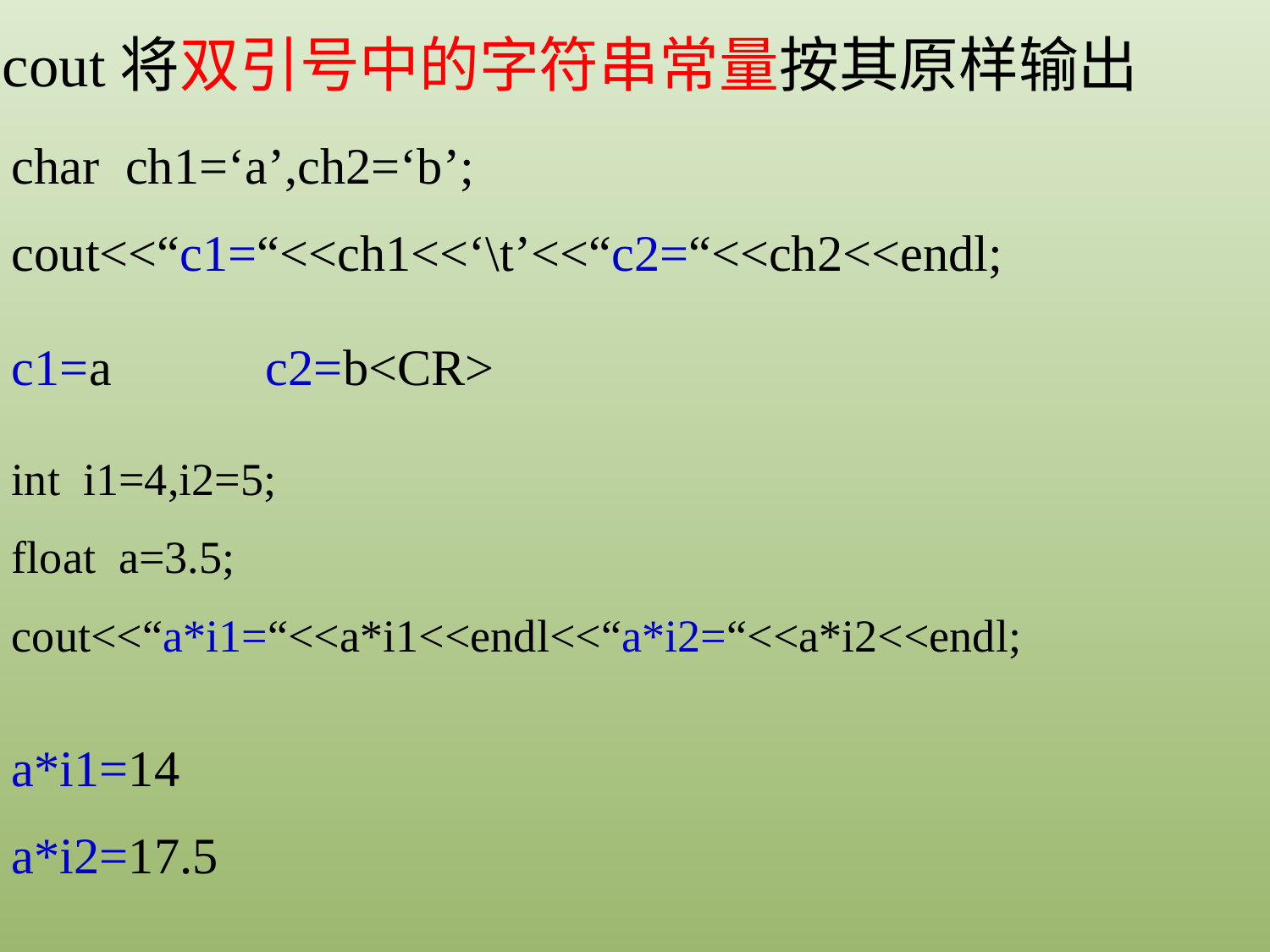

cout将双引号中的字符串常量按其原样输出
char  ch1=‘a’,ch2=‘b’;
cout<<“c1=“<<ch1<<‘\t’<<“c2=“<<ch2<<endl;
c1=a		c2=b<CR>
int  i1=4,i2=5;
float  a=3.5;
cout<<“a*i1=“<<a*i1<<endl<<“a*i2=“<<a*i2<<endl;
a*i1=14
a*i2=17.5
86